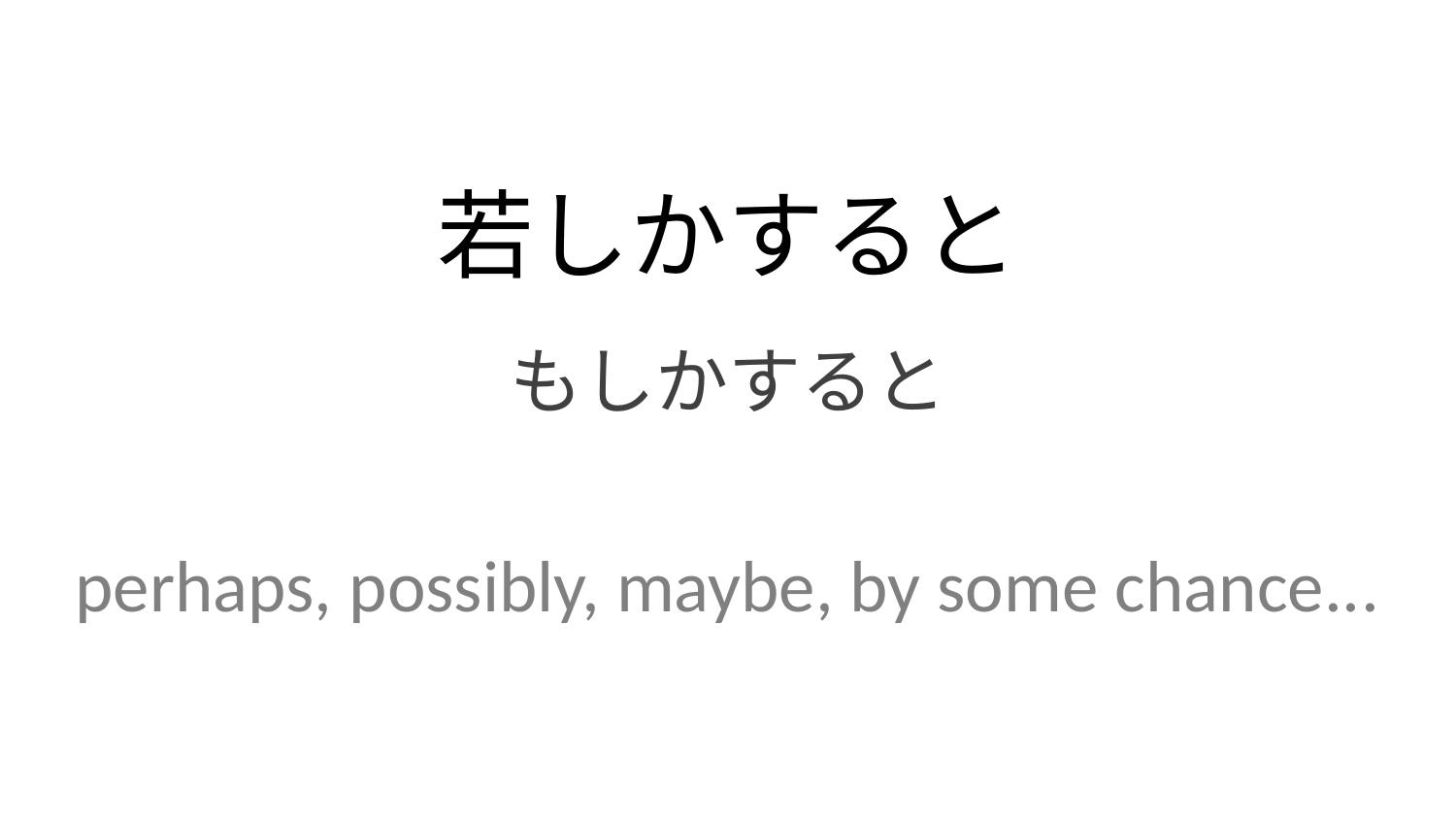

若しかすると

もしかすると
perhaps, possibly, maybe, by some chance...